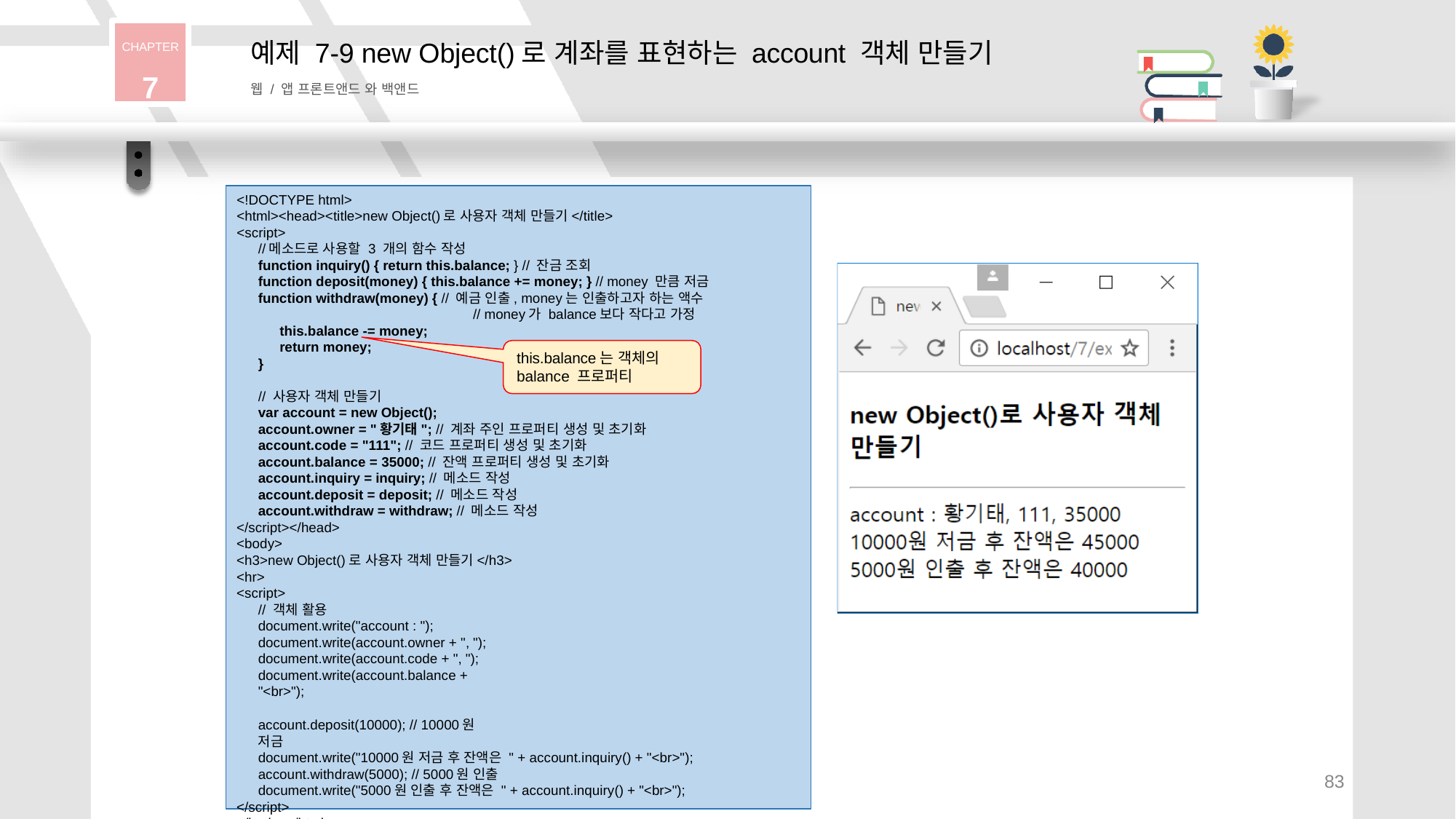

CHAPTER

7

# 예제 7-9 new Object()로 계좌를 표현하는 account 객체 만들기

웹 / 앱 프론트앤드 와 백앤드

<!DOCTYPE html>
<html><head><title>new Object()로 사용자 객체 만들기</title>
<script>
//메소드로 사용할 3 개의 함수 작성
function inquiry() { return this.balance; } // 잔금 조회
function deposit(money) { this.balance += money; } // money 만큼 저금
function withdraw(money) { // 예금 인출, money는 인출하고자 하는 액수
// money가 balance보다 작다고 가정
this.balance -= money;

return money;

this.balance는 객체의
balance 프로퍼티
}
// 사용자 객체 만들기
var account = new Object();
account.owner = "황기태"; // 계좌 주인 프로퍼티 생성 및 초기화  account.code = "111"; // 코드 프로퍼티 생성 및 초기화  account.balance = 35000; // 잔액 프로퍼티 생성 및 초기화  account.inquiry = inquiry; // 메소드 작성
account.deposit = deposit; // 메소드 작성
account.withdraw = withdraw; // 메소드 작성
</script></head>
<body>
<h3>new Object()로 사용자 객체 만들기</h3>
<hr>
<script>
// 객체 활용  document.write("account : ");  document.write(account.owner + ", ");  document.write(account.code + ", ");
document.write(account.balance + "<br>");

account.deposit(10000); // 10000원 저금
document.write("10000원 저금 후 잔액은 " + account.inquiry() + "<br>");  account.withdraw(5000); // 5000원 인출
document.write("5000원 인출 후 잔액은 " + account.inquiry() + "<br>");
</script>
</body></html>
83